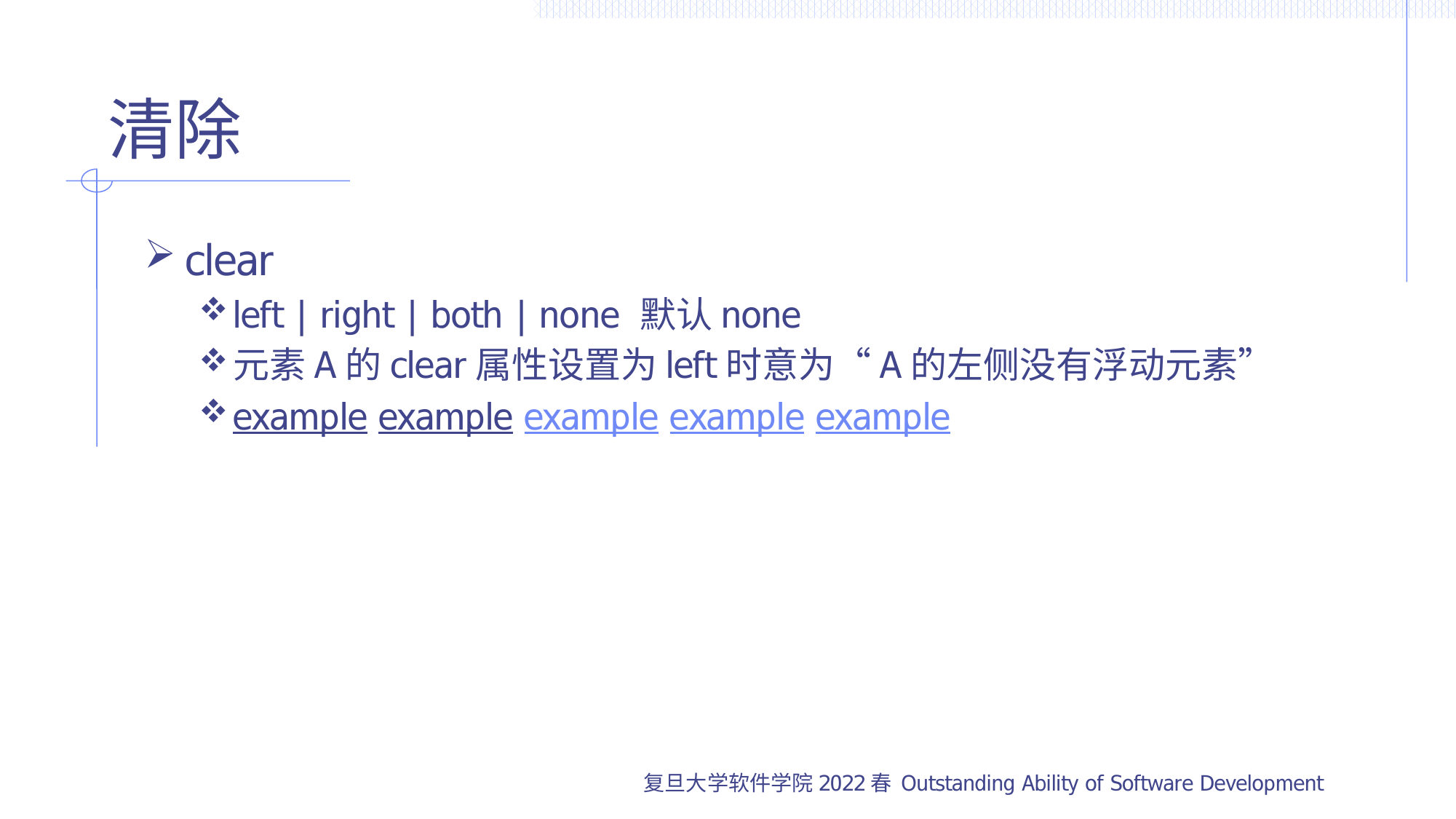

# 清除
clear
left | right | both | none 默认none
元素A的clear属性设置为left时意为“A的左侧没有浮动元素”
example example example example example